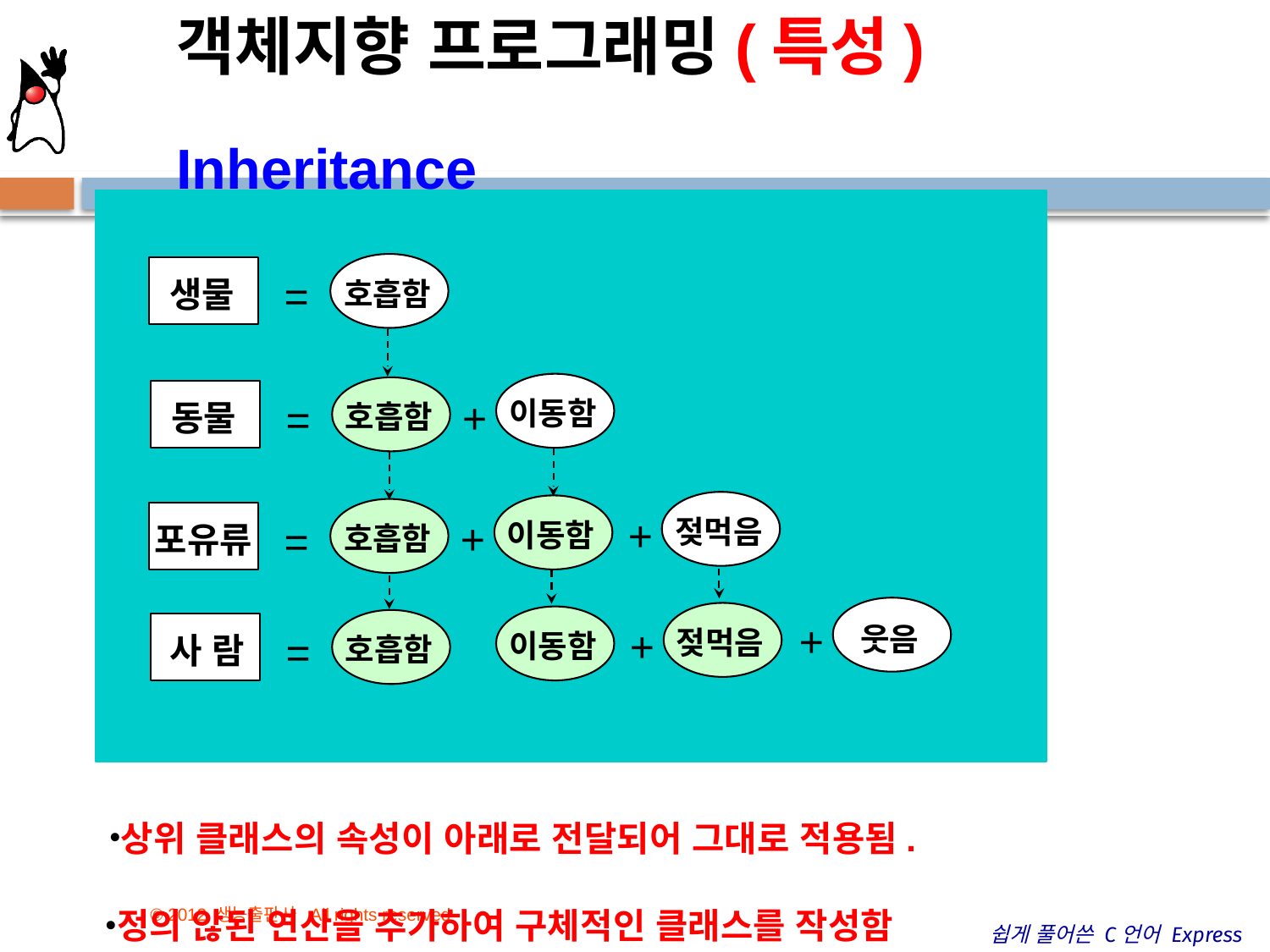

객체지향 프로그래밍(특성)

Inheritance

생물
=
호흡함

동물
+
=
이동함
호흡함

+
젖먹음
+
=
이동함
포유류
호흡함

+

웃음

+
젖먹음
=
이동함
 사 람
호흡함
상위 클래스의 속성이 아래로 전달되어 그대로 적용됨.
정의 않된 연산을 추가하여 구체적인 클래스를 작성함